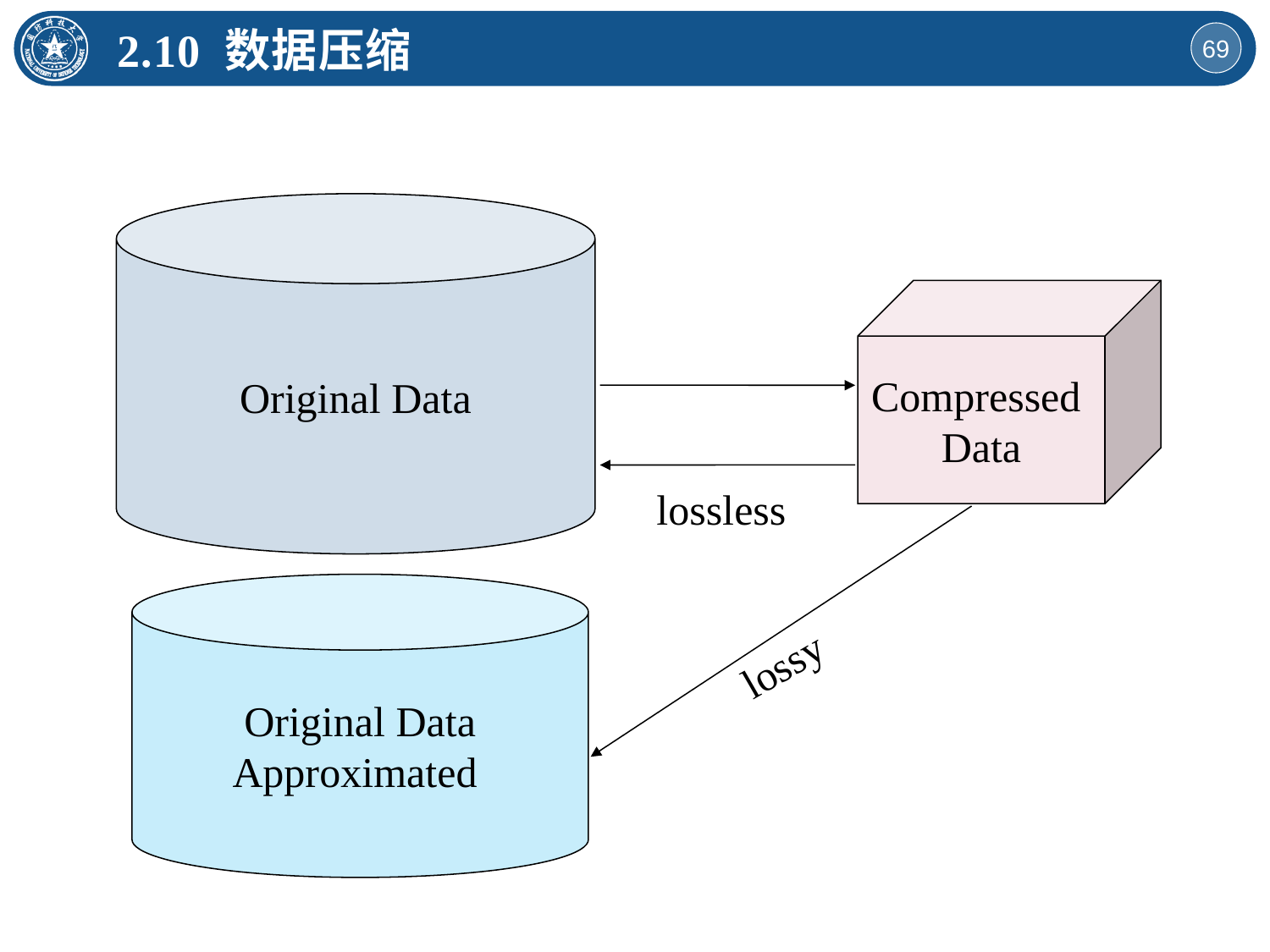

2.10 数据压缩
Original Data
Compressed
Data

lossless

Original Data
Approximated
lossy